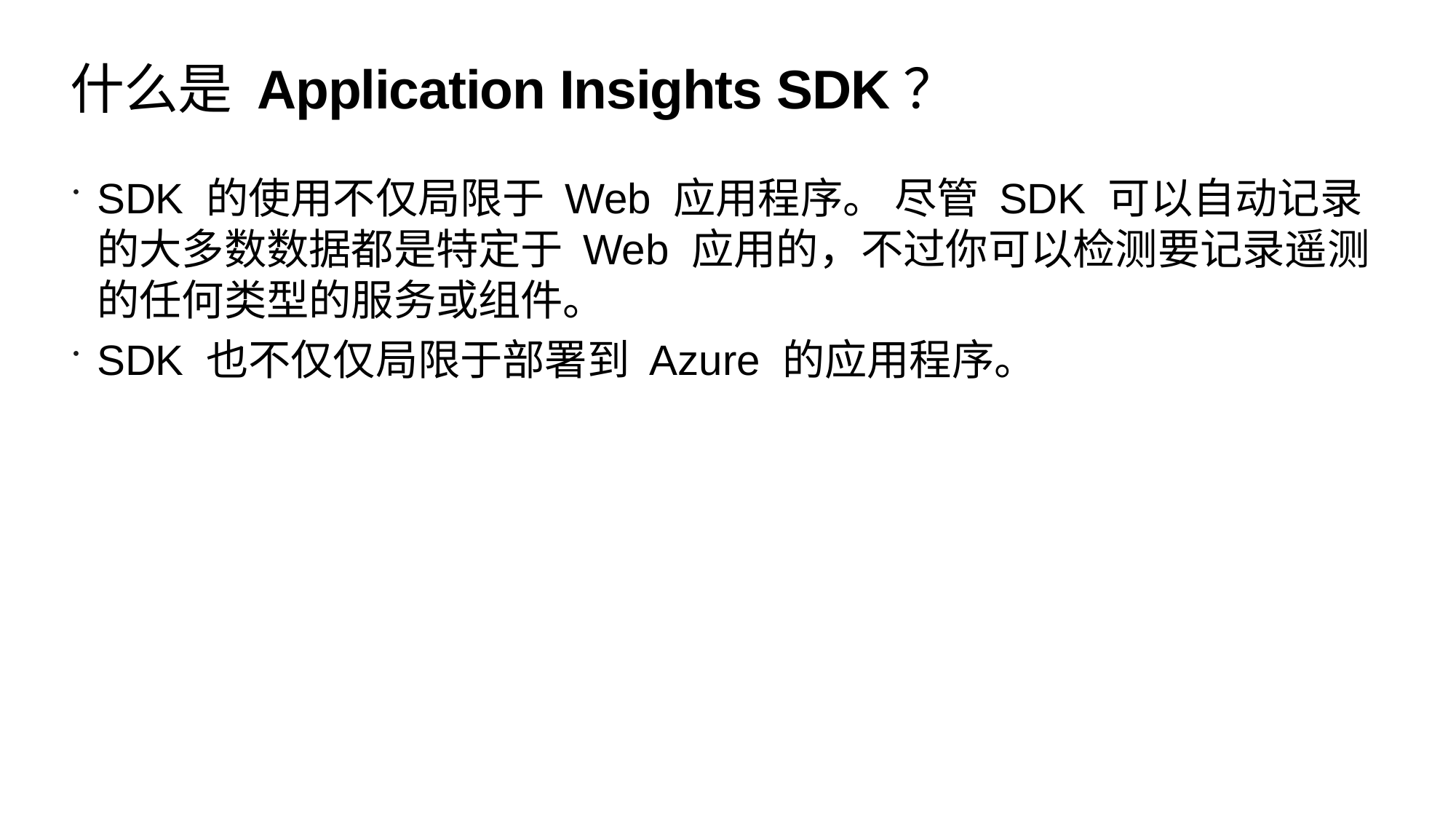

# 什么是 Application Insights SDK？
SDK 的使用不仅局限于 Web 应用程序。 尽管 SDK 可以自动记录的大多数数据都是特定于 Web 应用的，不过你可以检测要记录遥测的任何类型的服务或组件。
SDK 也不仅仅局限于部署到 Azure 的应用程序。